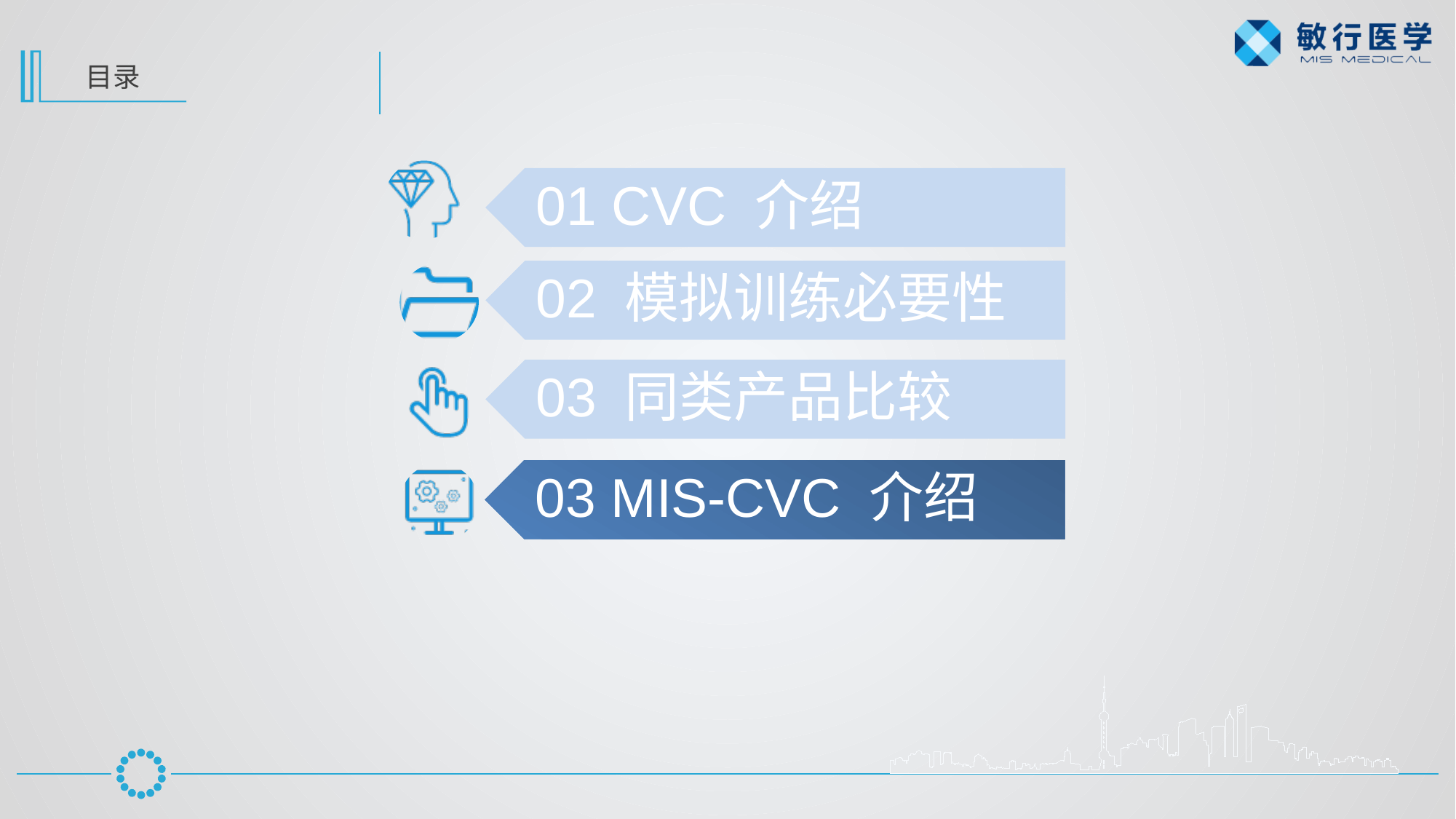

目录
03 MIS-CVC 介绍
01 CVC 介绍
02 模拟训练必要性
03 同类产品比较
14